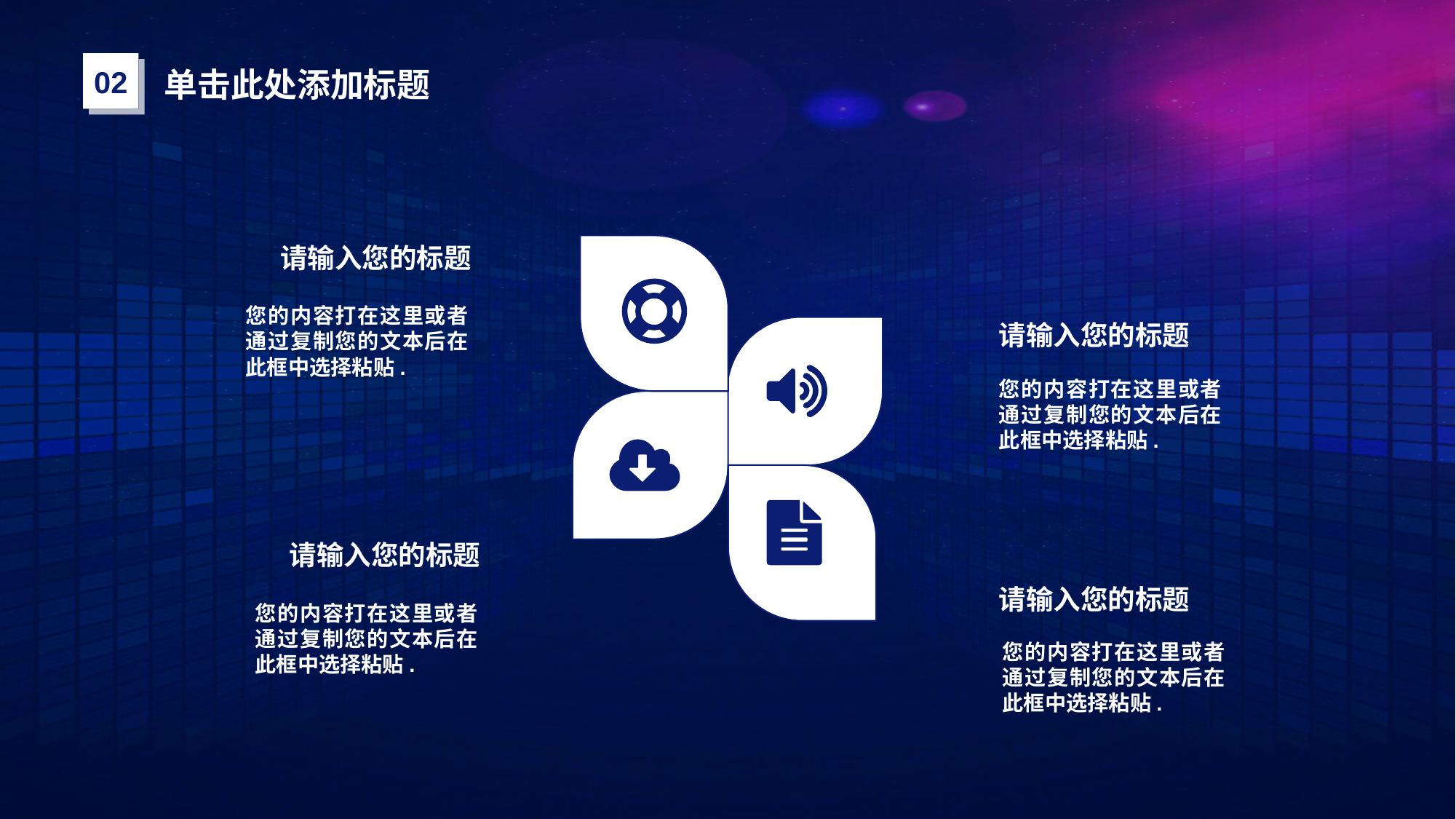

02
单击此处添加标题

请输入您的标题
您的内容打在这里或者通过复制您的文本后在此框中选择粘贴.

请输入您的标题
您的内容打在这里或者通过复制您的文本后在此框中选择粘贴.
请输入您的标题
您的内容打在这里或者通过复制您的文本后在此框中选择粘贴.
请输入您的标题
您的内容打在这里或者通过复制您的文本后在此框中选择粘贴.